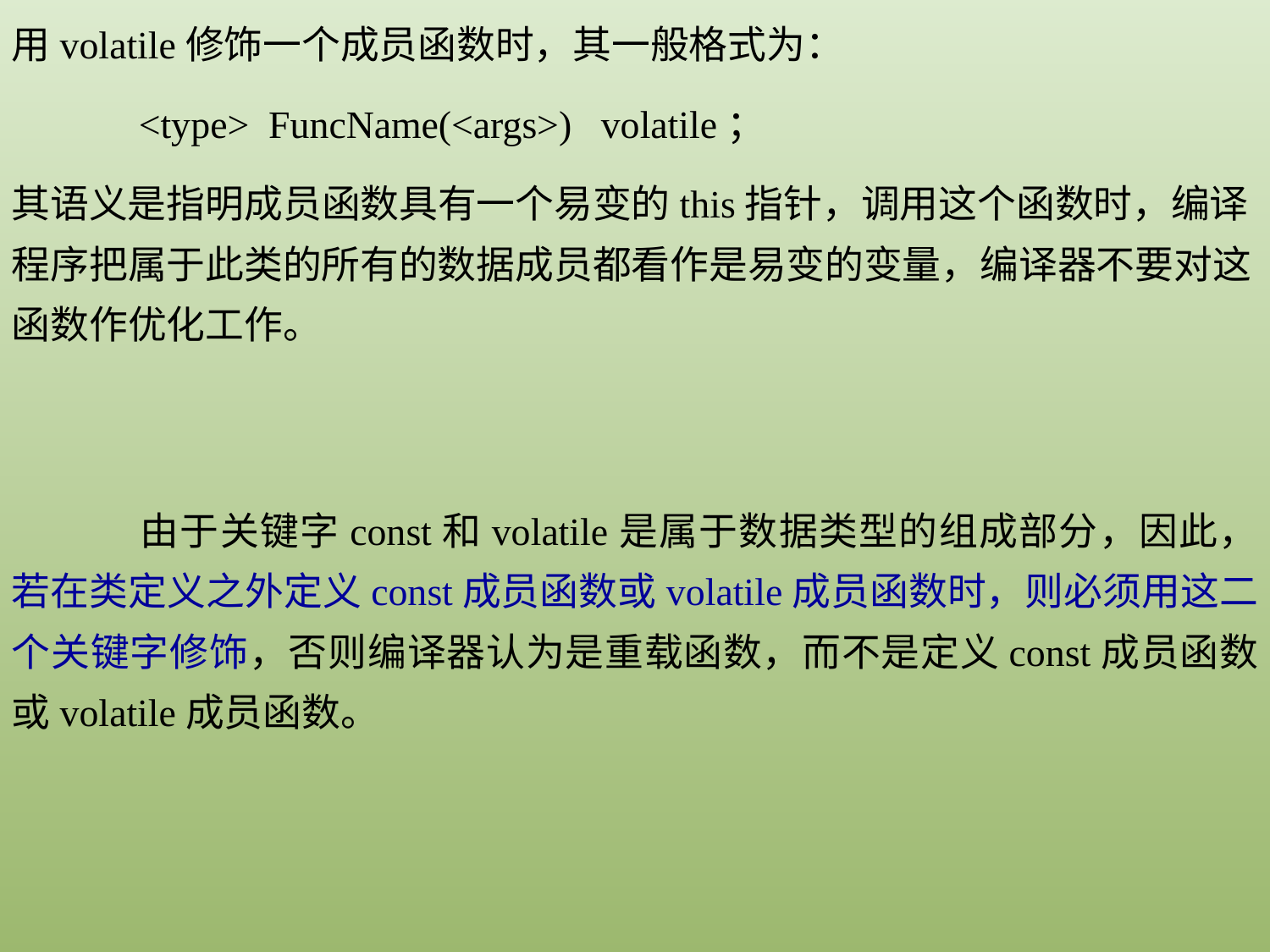

用volatile修饰一个成员函数时，其一般格式为：
	<type>  FuncName(<args>)   volatile；
其语义是指明成员函数具有一个易变的this指针，调用这个函数时，编译程序把属于此类的所有的数据成员都看作是易变的变量，编译器不要对这函数作优化工作。
	由于关键字const和volatile是属于数据类型的组成部分，因此，若在类定义之外定义const成员函数或volatile成员函数时，则必须用这二个关键字修饰，否则编译器认为是重载函数，而不是定义const成员函数或volatile成员函数。
829